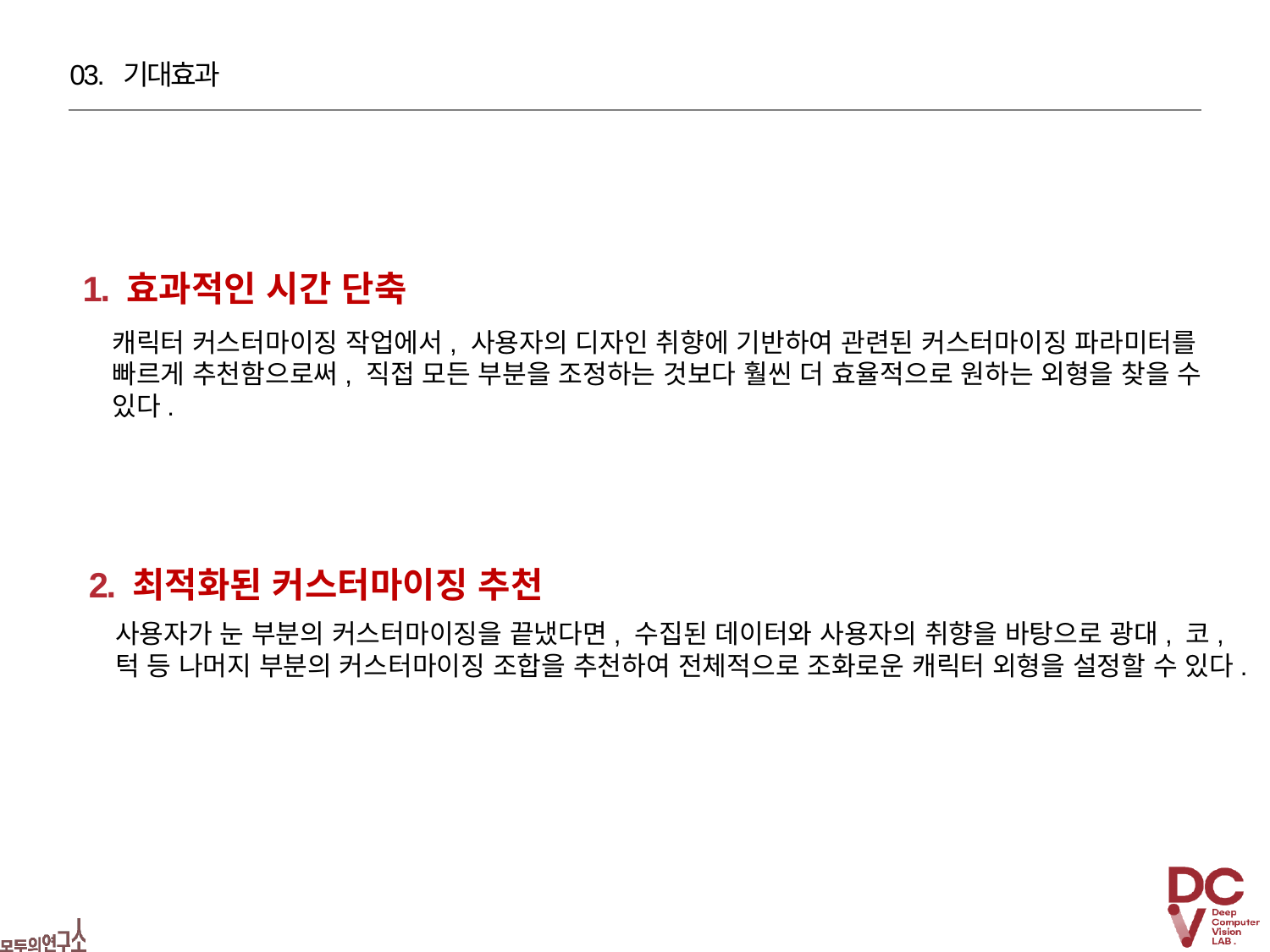

03.  기대효과
1. 효과적인 시간 단축
캐릭터 커스터마이징 작업에서, 사용자의 디자인 취향에 기반하여 관련된 커스터마이징 파라미터를 빠르게 추천함으로써, 직접 모든 부분을 조정하는 것보다 훨씬 더 효율적으로 원하는 외형을 찾을 수 있다.
2. 최적화된 커스터마이징 추천
사용자가 눈 부분의 커스터마이징을 끝냈다면, 수집된 데이터와 사용자의 취향을 바탕으로 광대, 코, 턱 등 나머지 부분의 커스터마이징 조합을 추천하여 전체적으로 조화로운 캐릭터 외형을 설정할 수 있다.